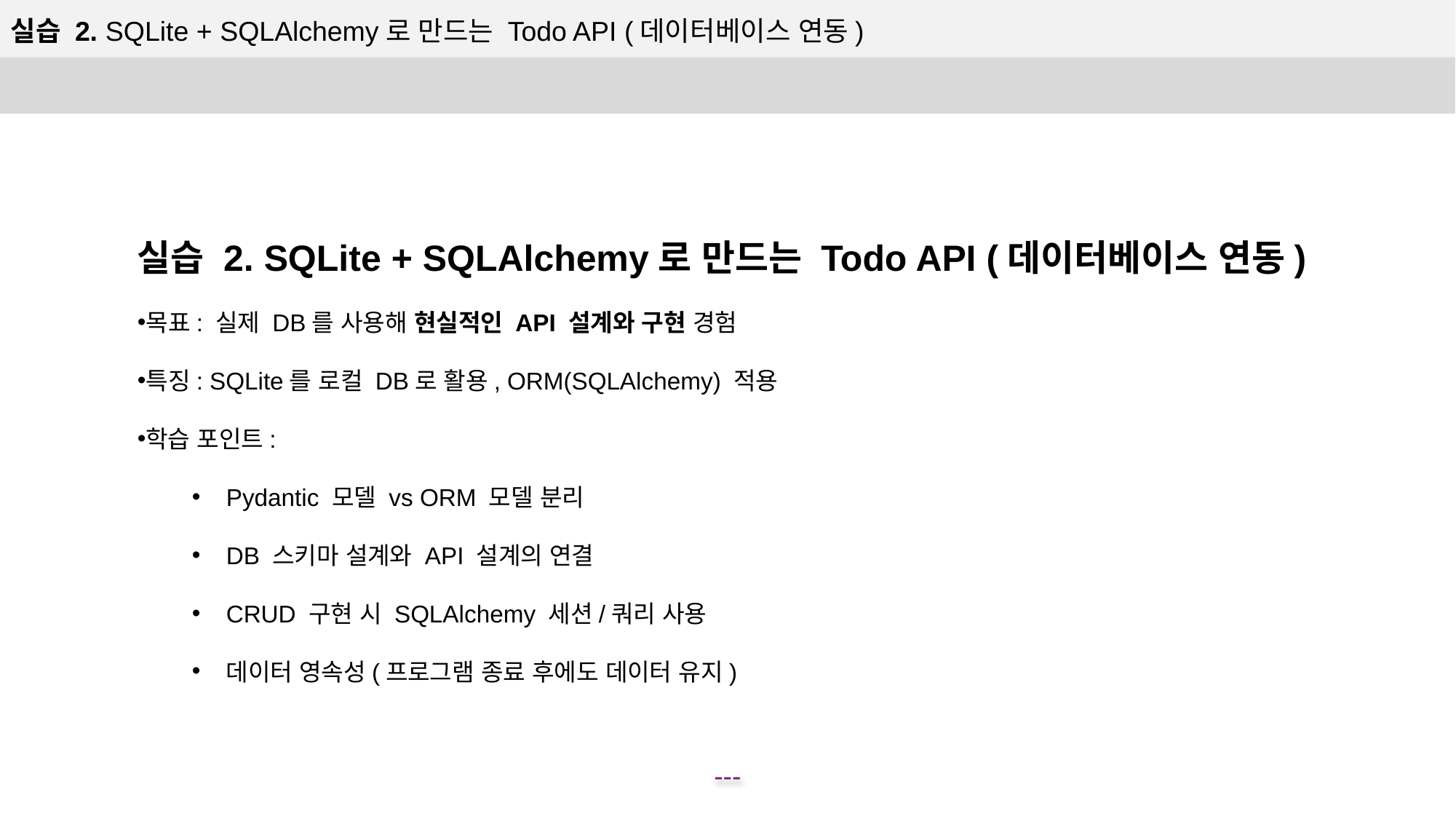

실습 2. SQLite + SQLAlchemy로 만드는 Todo API (데이터베이스 연동)
실습 2. SQLite + SQLAlchemy로 만드는 Todo API (데이터베이스 연동)
목표: 실제 DB를 사용해 현실적인 API 설계와 구현 경험
특징: SQLite를 로컬 DB로 활용, ORM(SQLAlchemy) 적용
학습 포인트:
Pydantic 모델 vs ORM 모델 분리
DB 스키마 설계와 API 설계의 연결
CRUD 구현 시 SQLAlchemy 세션/쿼리 사용
데이터 영속성(프로그램 종료 후에도 데이터 유지)
---